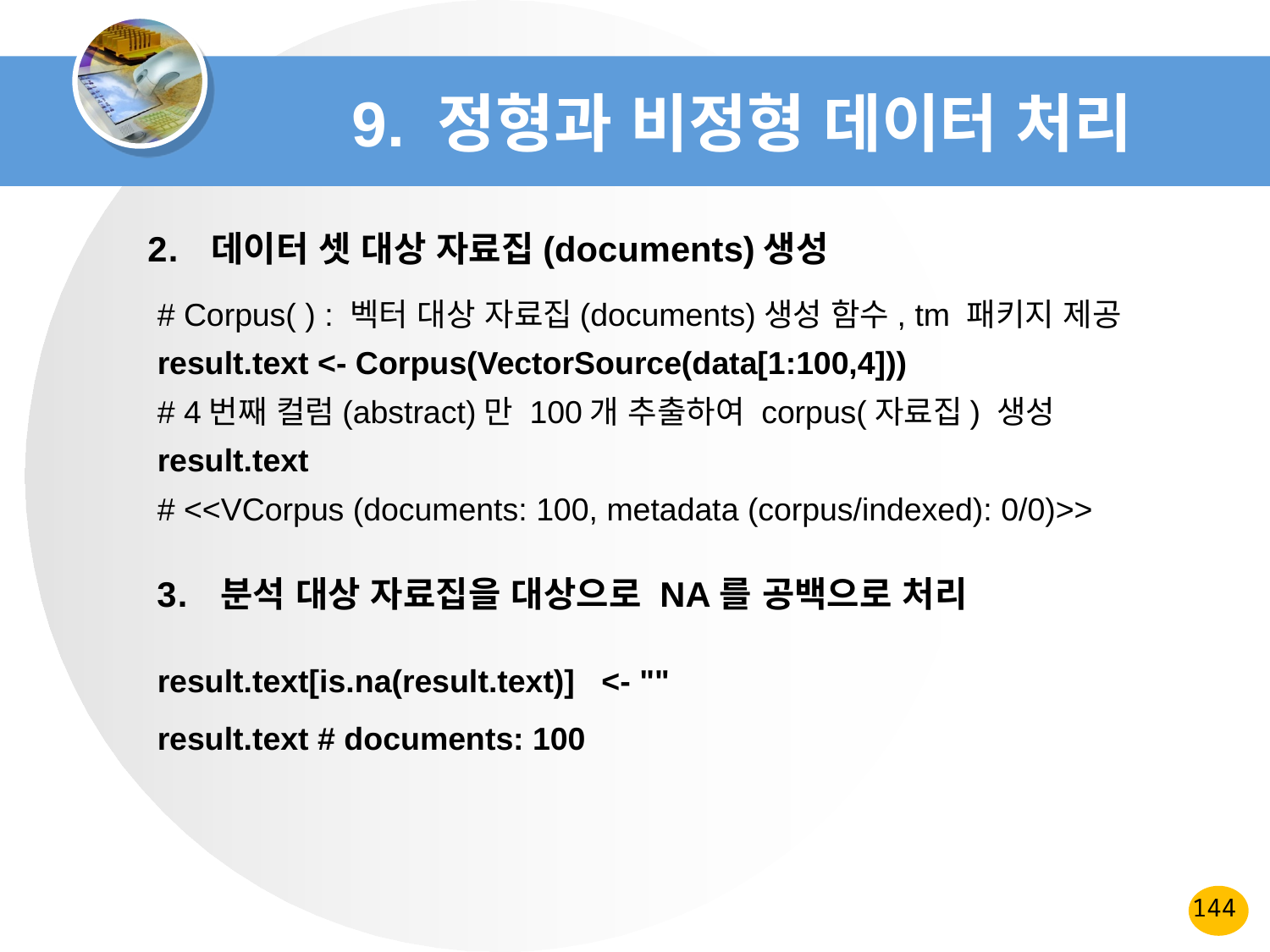

# 9. 정형과 비정형 데이터 처리
데이터 셋 대상 자료집(documents)생성
# Corpus( ) : 벡터 대상 자료집(documents)생성 함수, tm 패키지 제공
result.text <- Corpus(VectorSource(data[1:100,4]))
# 4번째 컬럼(abstract)만 100개 추출하여 corpus(자료집) 생성
result.text
# <<VCorpus (documents: 100, metadata (corpus/indexed): 0/0)>>
분석 대상 자료집을 대상으로 NA를 공백으로 처리
result.text[is.na(result.text)]   <- ""
result.text # documents: 100
144